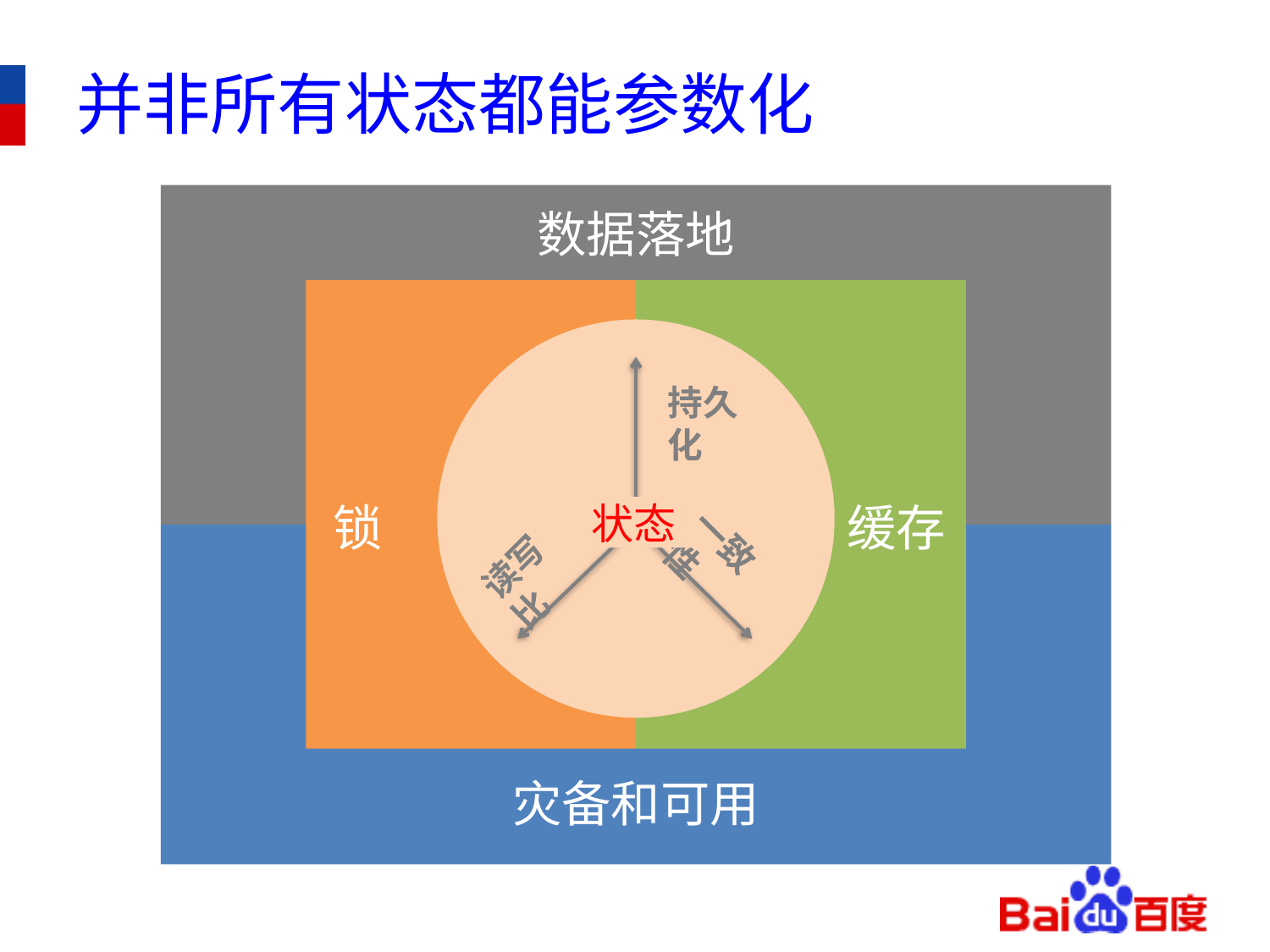

# 并非所有状态都能参数化

数据落地

持久化
锁
缓存
状态

读写比
一致性
灾备和可用